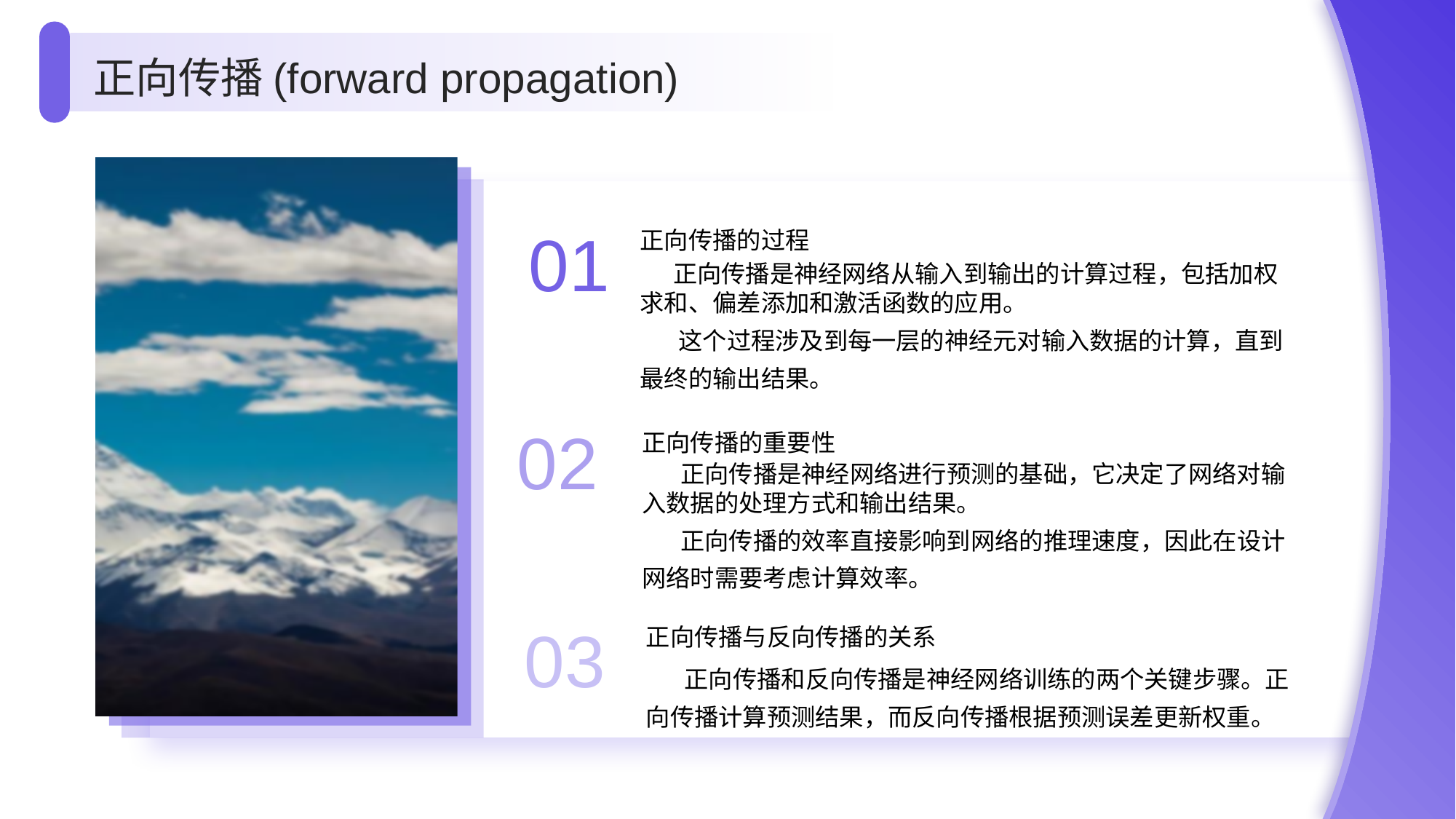

正向传播(forward propagation)

正向传播的过程
01
     正向传播是神经网络从输入到输出的计算过程，包括加权求和、偏差添加和激活函数的应用。
      这个过程涉及到每一层的神经元对输入数据的计算，直到最终的输出结果。
正向传播的重要性
02
      正向传播是神经网络进行预测的基础，它决定了网络对输入数据的处理方式和输出结果。
      正向传播的效率直接影响到网络的推理速度，因此在设计网络时需要考虑计算效率。
正向传播与反向传播的关系
03
      正向传播和反向传播是神经网络训练的两个关键步骤。正向传播计算预测结果，而反向传播根据预测误差更新权重。